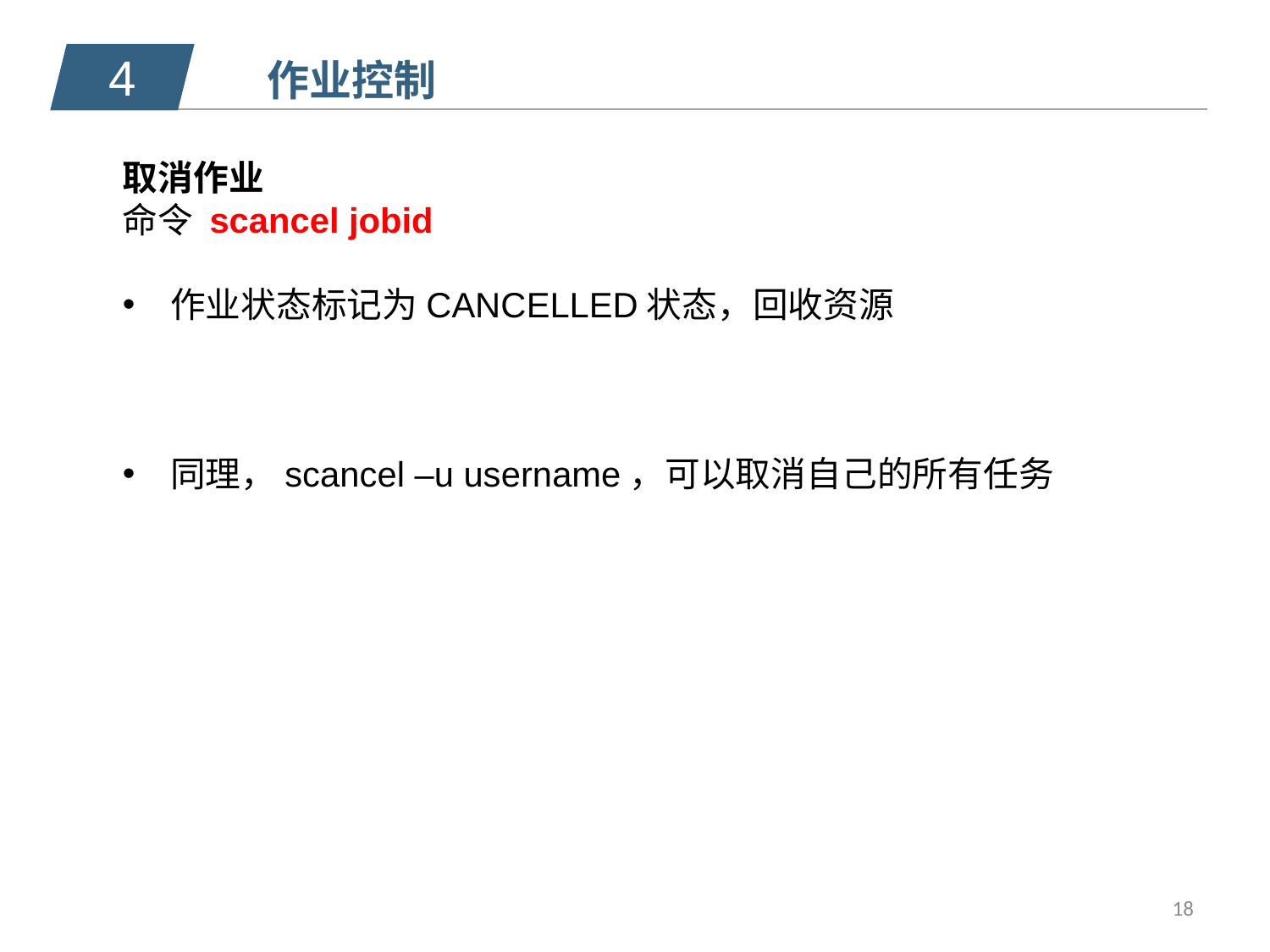

4

作业控制

取消作业
命令 scancel jobid

作业状态标记为CANCELLED状态，回收资源

同理，scancel –u username，可以取消自己的所有任务

18